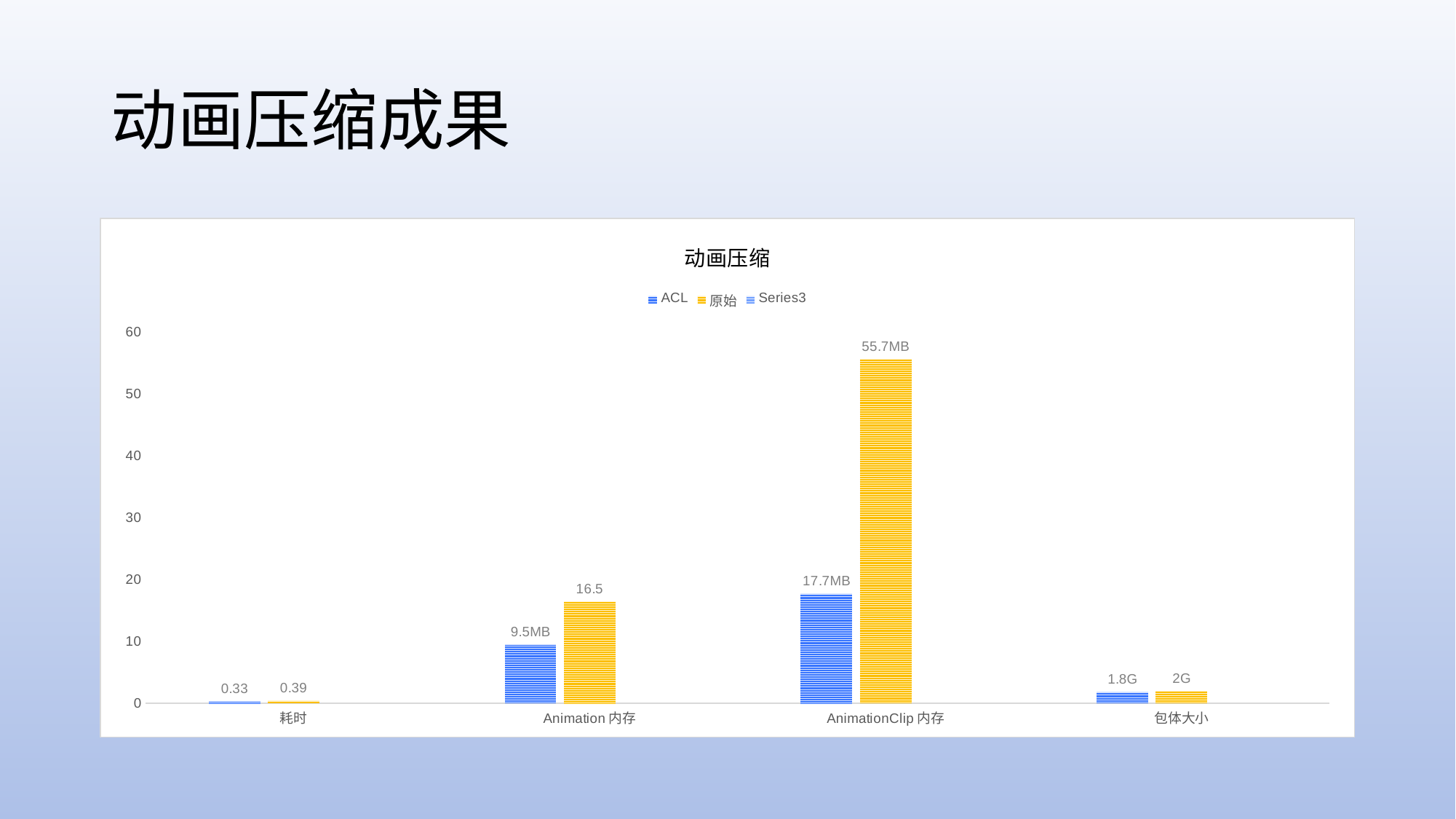

# 动画压缩成果

### Chart: 动画压缩

| Category | ACL | 原始 |  |
|---|---|---|---|
| 耗时 | 0.33 | 0.39 | None |
| Animation内存 | 9.5 | 16.5 | None |
| AnimationClip内存 | 17.7 | 55.7 | None |
| 包体大小 | 1.8 | 2.0 | None |